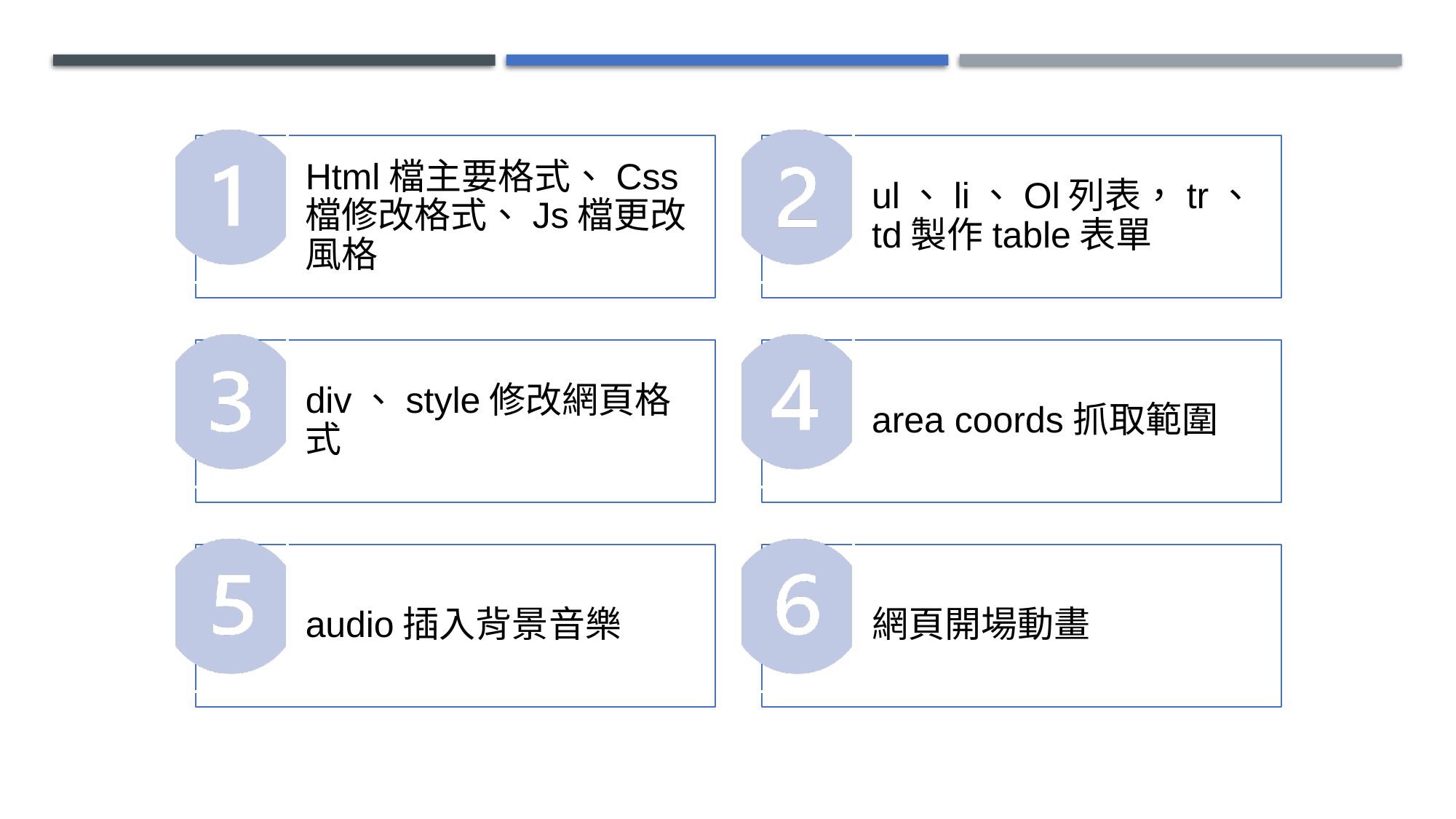

Html檔主要格式、Css檔修改格式、Js檔更改風格
ul、li、Ol列表，tr、td製作table表單
div、style修改網頁格式
area coords抓取範圍
audio插入背景音樂
網頁開場動畫